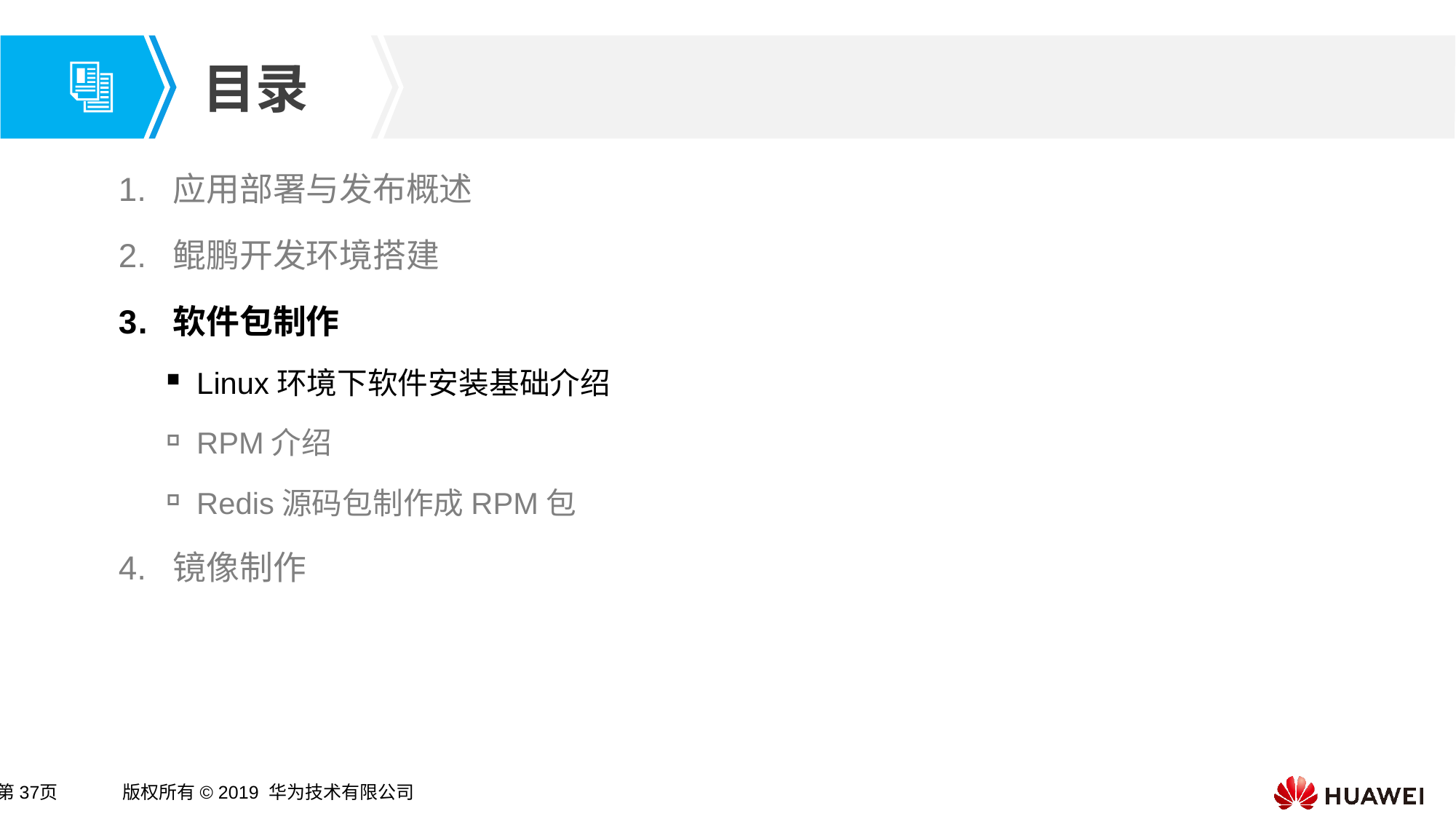

应用部署与发布概述
鲲鹏开发环境搭建
软件包制作
Linux环境下软件安装基础介绍
RPM介绍
Redis源码包制作成RPM包
镜像制作